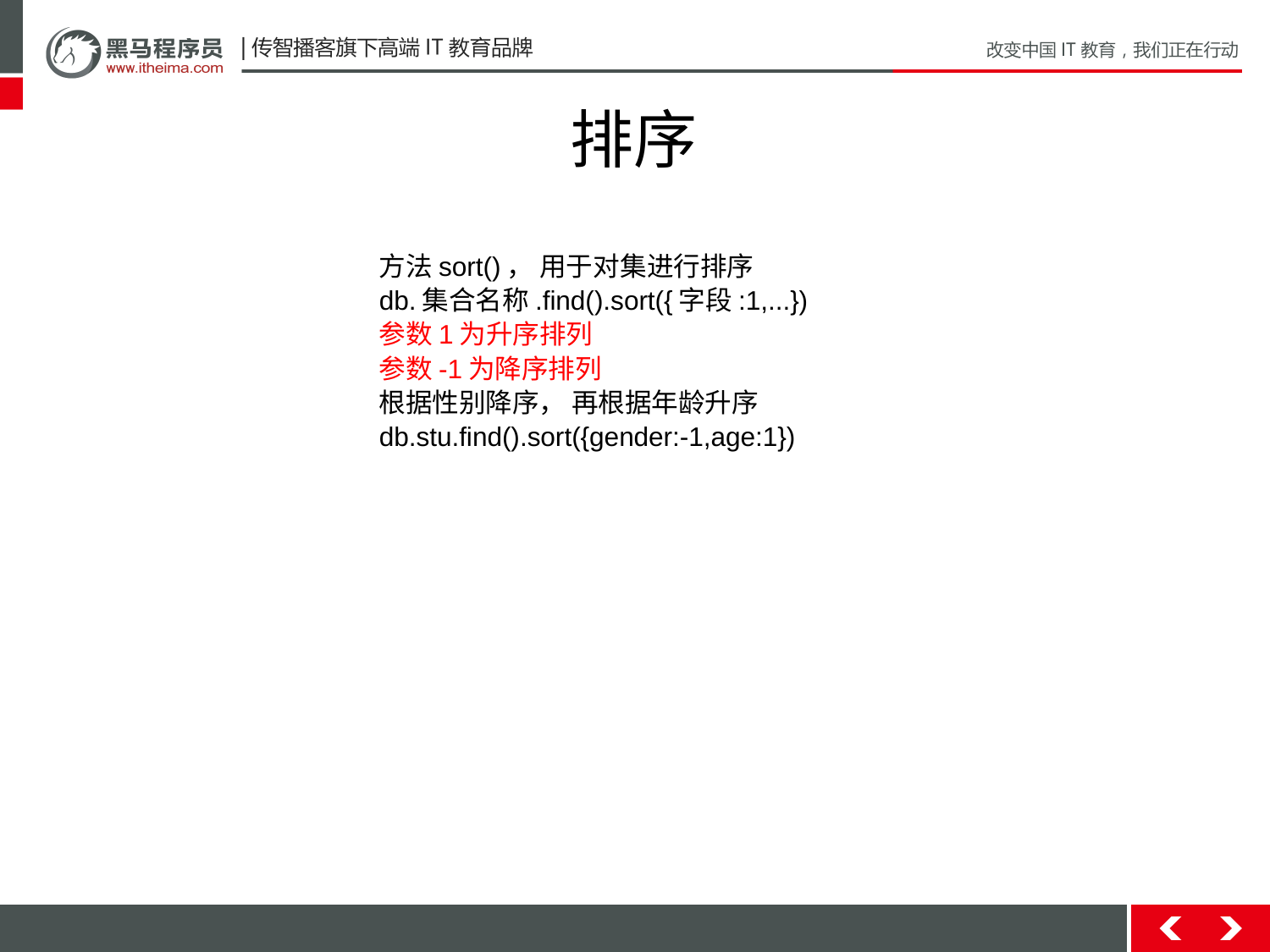

# 排序
⽅法sort()， ⽤于对	集进⾏排序
db.集合名称.find().sort({字段:1,...})
参数1为升序排列
参数-1为降序排列
根据性别降序， 再根据年龄升序
db.stu.find().sort({gender:-1,age:1})